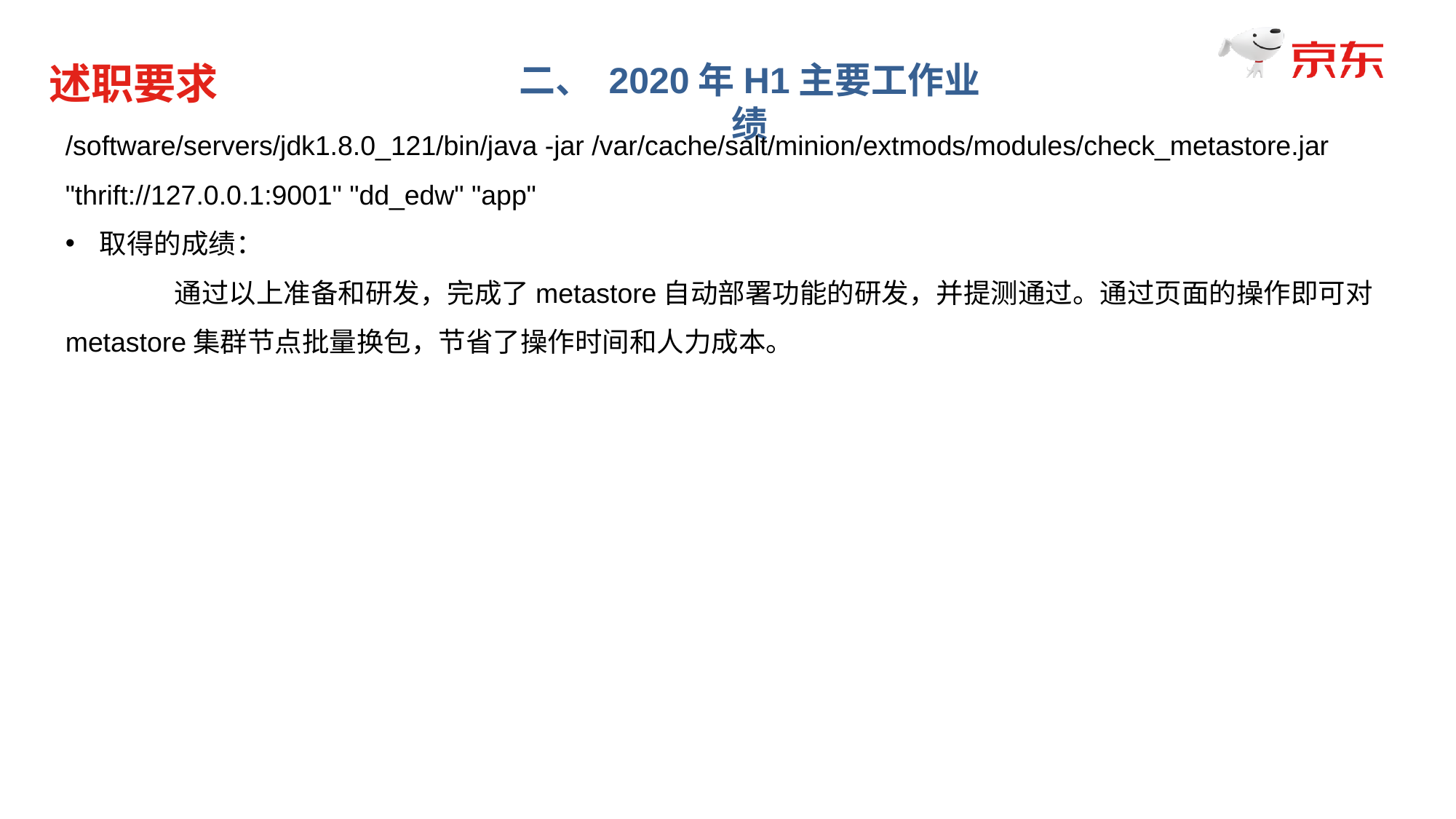

述职要求
二、 2020年H1主要工作业绩
/software/servers/jdk1.8.0_121/bin/java -jar /var/cache/salt/minion/extmods/modules/check_metastore.jar "thrift://127.0.0.1:9001" "dd_edw" "app"
取得的成绩：
	通过以上准备和研发，完成了metastore自动部署功能的研发，并提测通过。通过页面的操作即可对metastore集群节点批量换包，节省了操作时间和人力成本。